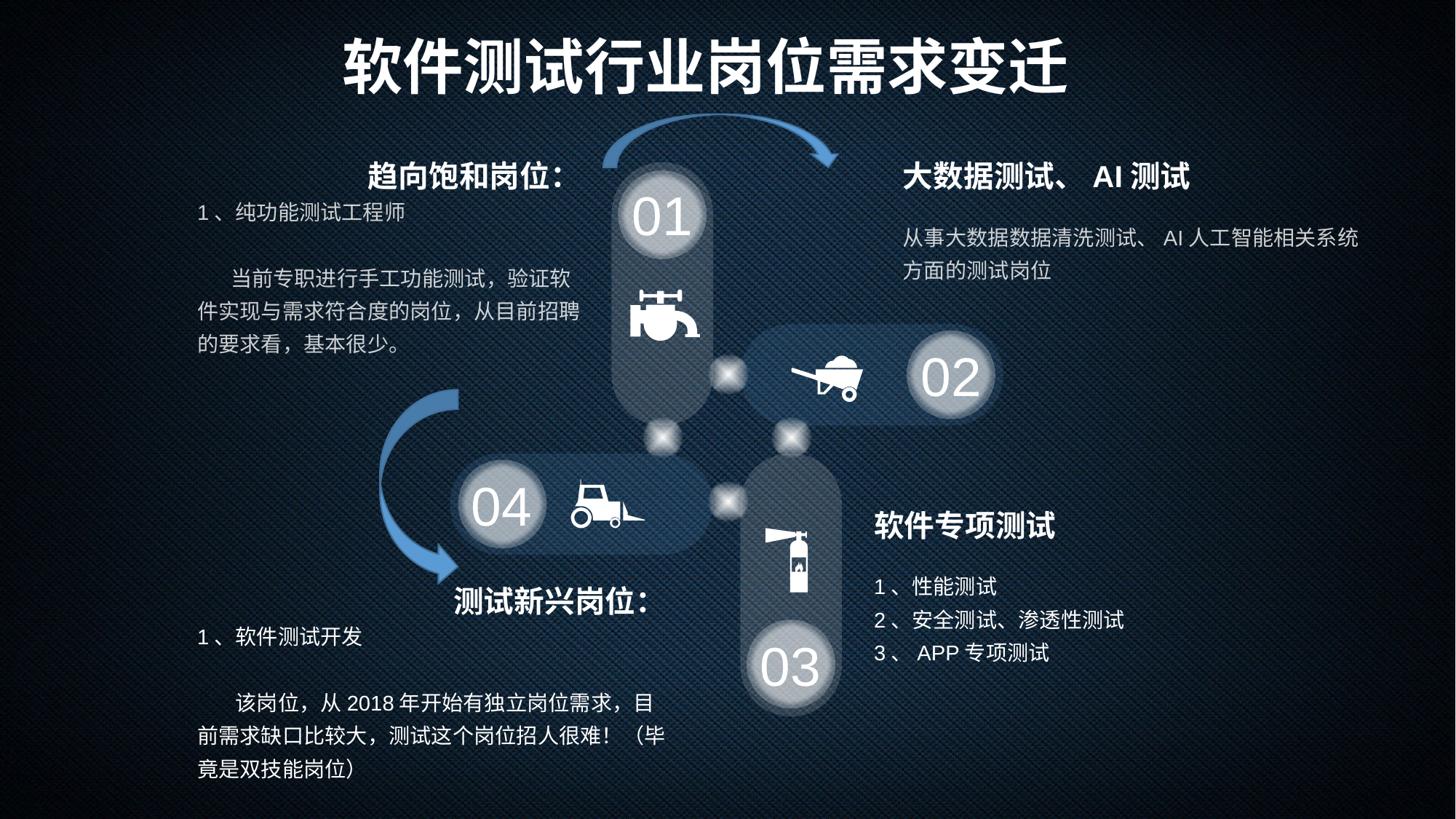

软件测试行业岗位需求变迁

趋向饱和岗位：
1、纯功能测试工程师

      当前专职进行手工功能测试，验证软件实现与需求符合度的岗位，从目前招聘的要求看，基本很少。
大数据测试、AI测试

从事大数据数据清洗测试、AI人工智能相关系统方面的测试岗位

01

02

04

03

软件专项测试

1、性能测试
2、安全测试、渗透性测试
3、APP专项测试

测试新兴岗位：
1、软件测试开发

       该岗位，从2018年开始有独立岗位需求，目前需求缺口比较大，测试这个岗位招人很难！（毕竟是双技能岗位）